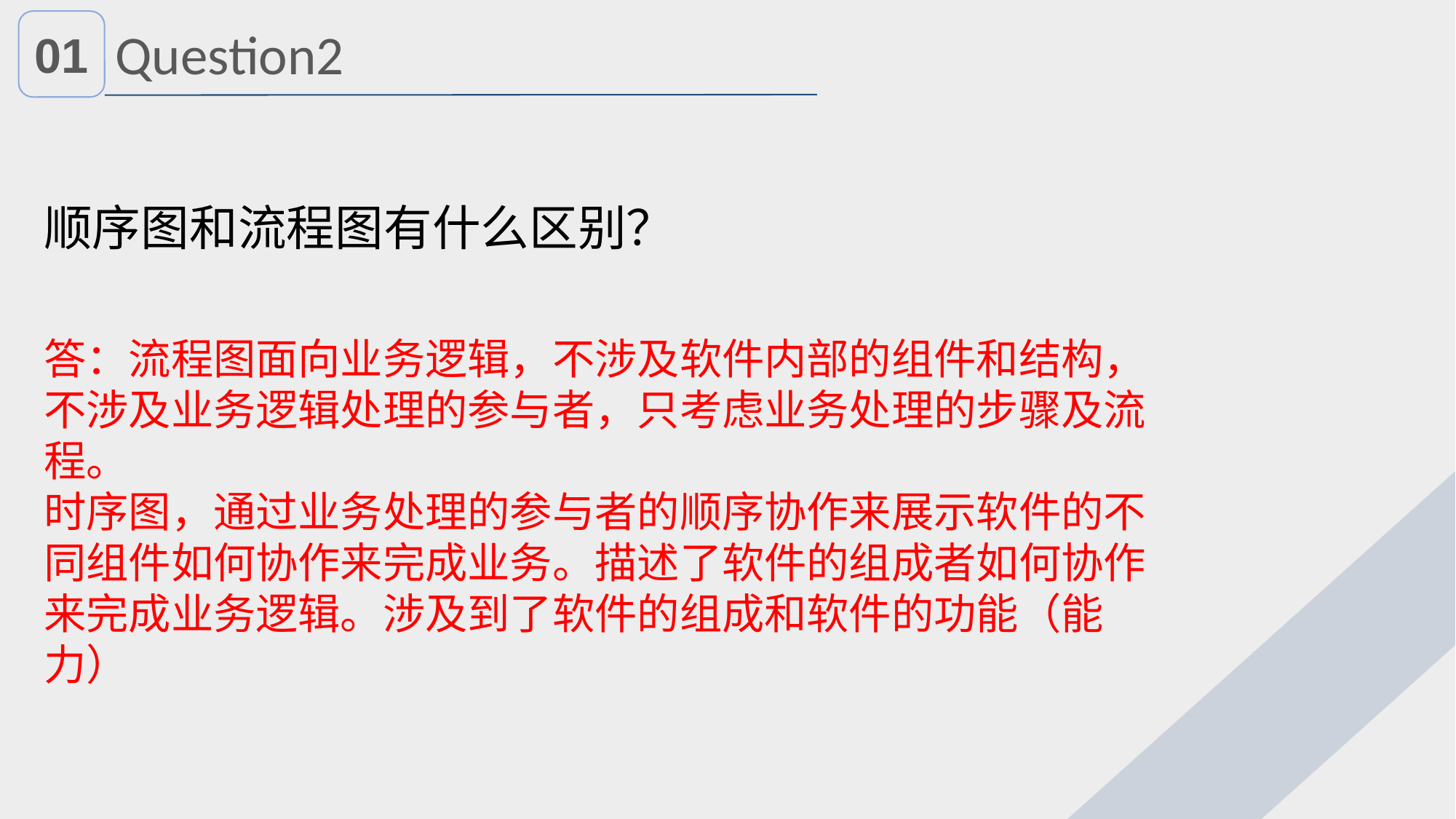

01
Question2

顺序图和流程图有什么区别？
答：流程图面向业务逻辑，不涉及软件内部的组件和结构，不涉及业务逻辑处理的参与者，只考虑业务处理的步骤及流程。
时序图，通过业务处理的参与者的顺序协作来展示软件的不同组件如何协作来完成业务。描述了软件的组成者如何协作来完成业务逻辑。涉及到了软件的组成和软件的功能（能力）